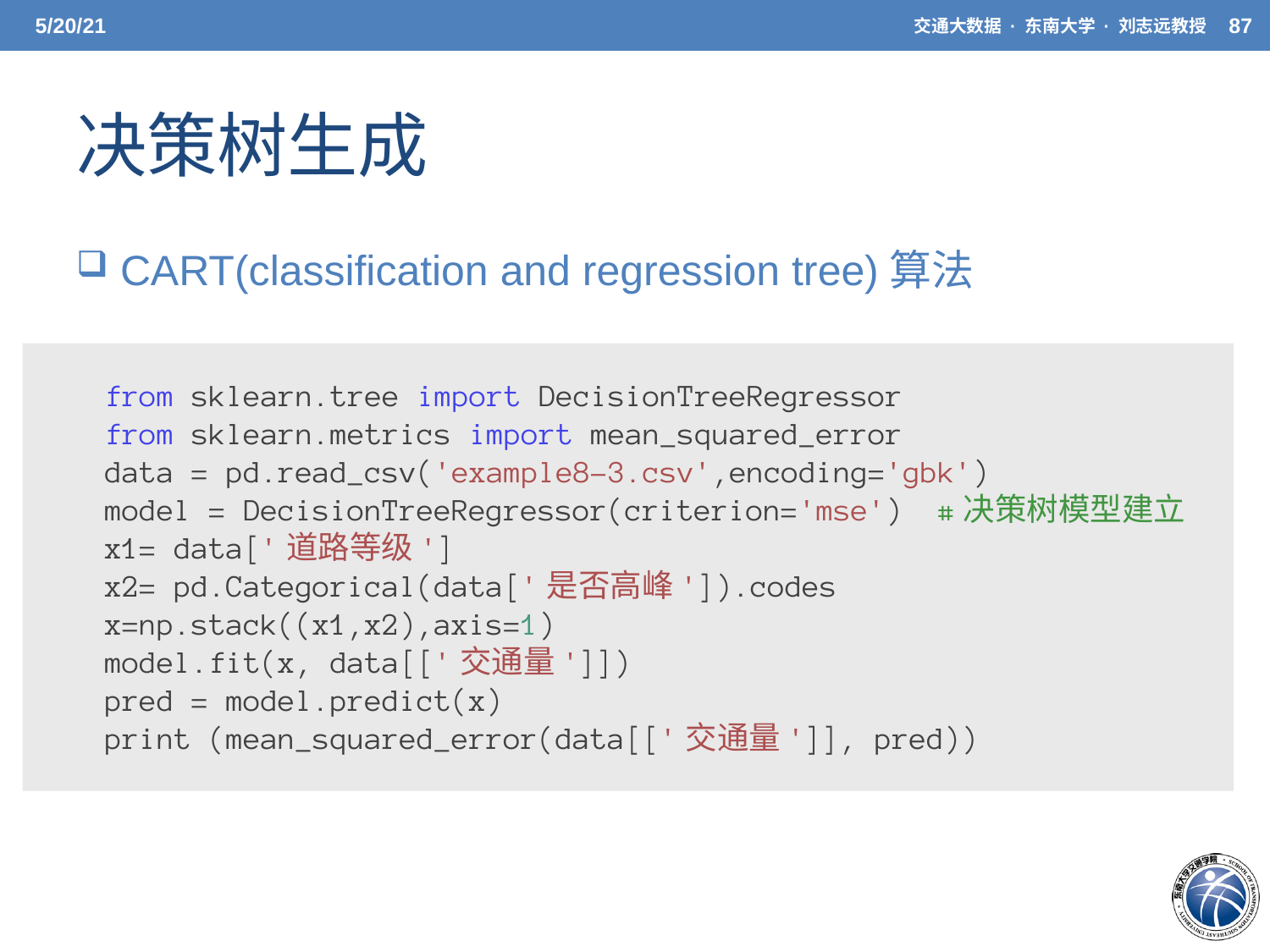

5/20/21
交通大数据 · 东南大学 · 刘志远教授
87
# 决策树生成
 CART(classification and regression tree)算法

from sklearn.tree import DecisionTreeRegressor
from sklearn.metrics import mean_squared_error
data = pd.read_csv('example8-3.csv',encoding='gbk')
model = DecisionTreeRegressor(criterion='mse')  #决策树模型建立
x1= data['道路等级']
x2= pd.Categorical(data['是否高峰']).codes
x=np.stack((x1,x2),axis=1)
model.fit(x, data[['交通量']])
pred = model.predict(x)
print (mean_squared_error(data[['交通量']], pred))